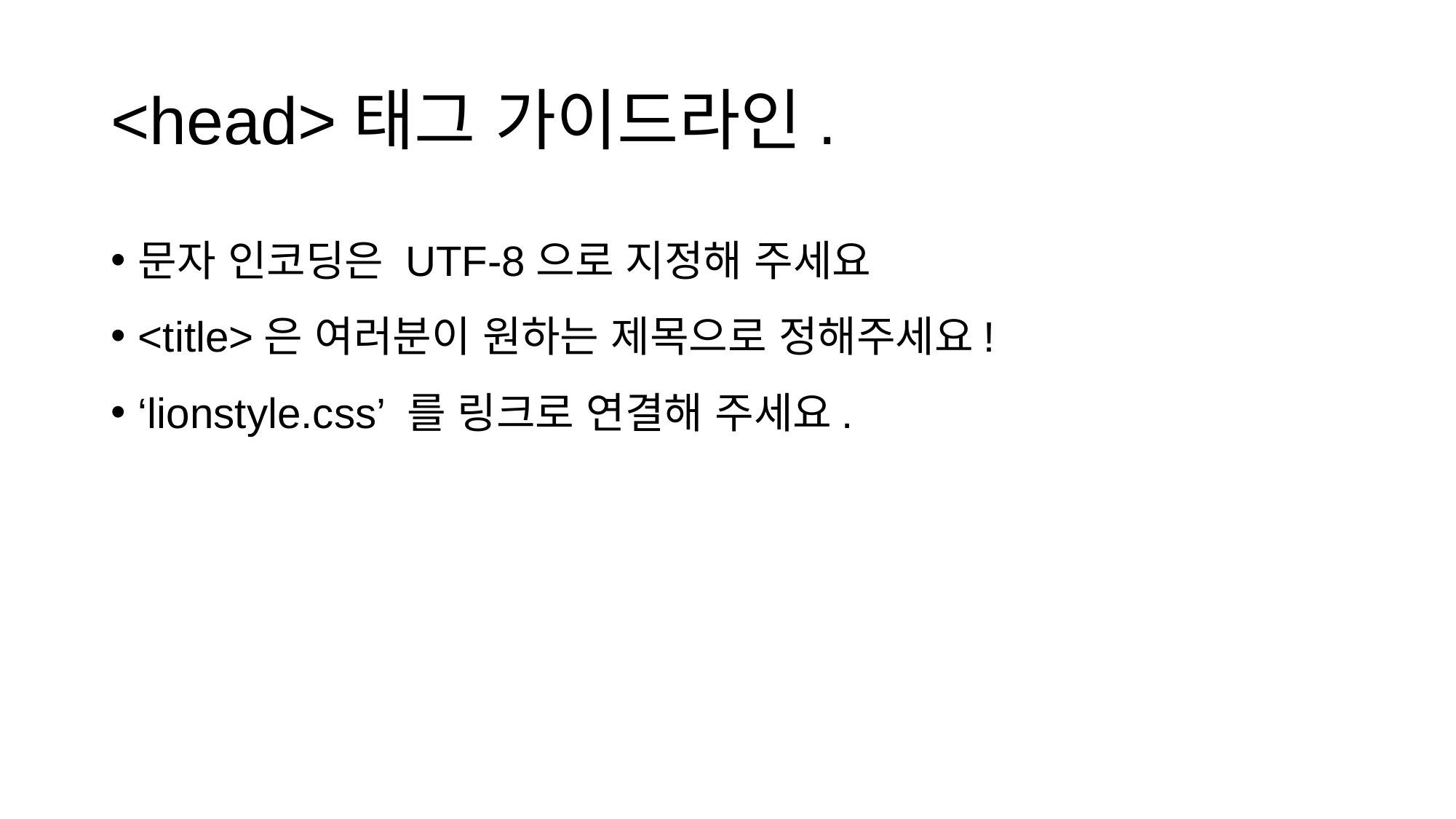

# <head>태그 가이드라인.
문자 인코딩은 UTF-8으로 지정해 주세요
<title>은 여러분이 원하는 제목으로 정해주세요!
‘lionstyle.css’ 를 링크로 연결해 주세요.